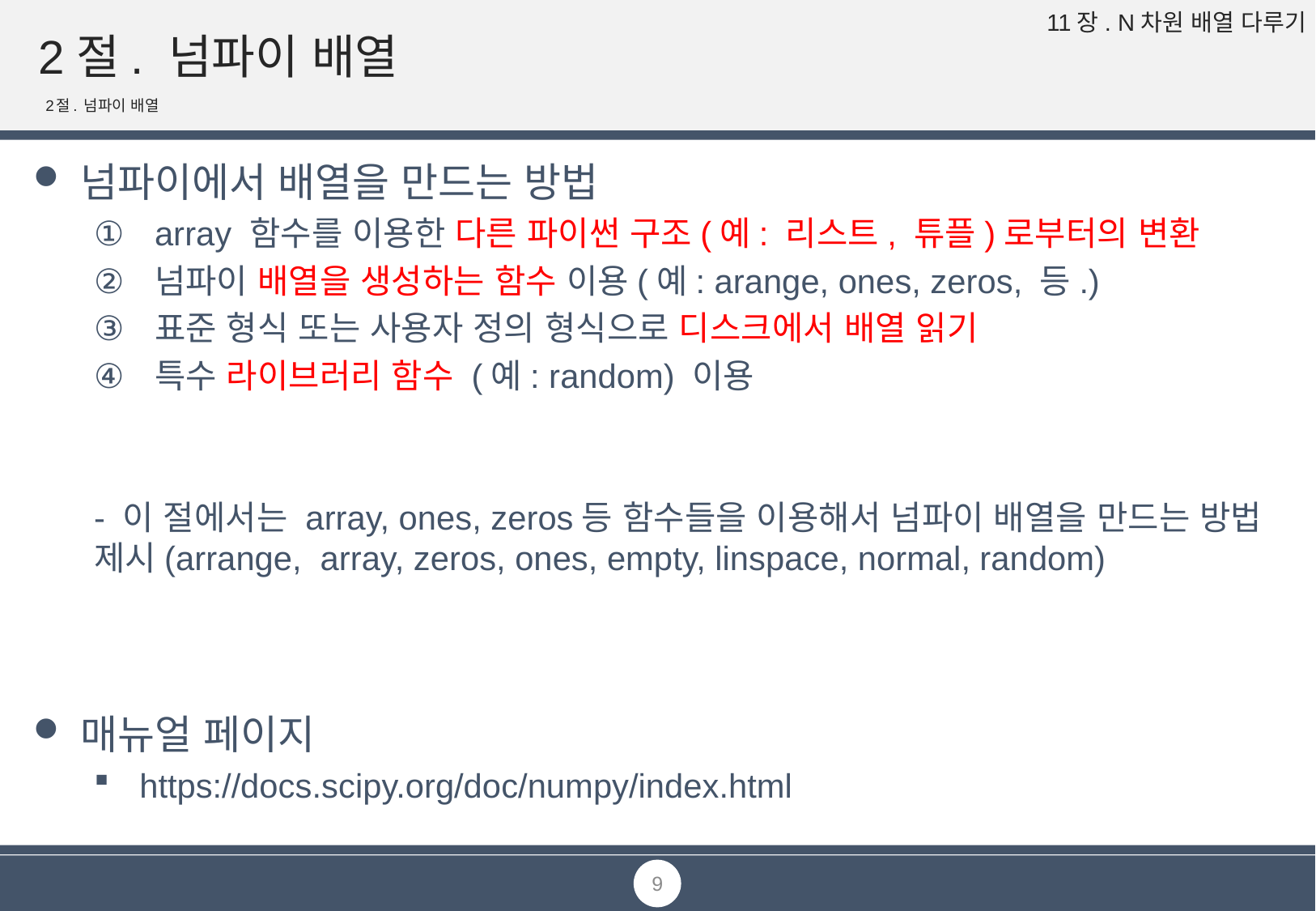

# 2절. 넘파이 배열
2절. 넘파이 배열
넘파이에서 배열을 만드는 방법
array 함수를 이용한 다른 파이썬 구조(예: 리스트, 튜플)로부터의 변환
넘파이 배열을 생성하는 함수 이용(예: arange, ones, zeros, 등.)
표준 형식 또는 사용자 정의 형식으로 디스크에서 배열 읽기
특수 라이브러리 함수 (예: random) 이용

- 이 절에서는 array, ones, zeros등 함수들을 이용해서 넘파이 배열을 만드는 방법 제시(arrange,  array, zeros, ones, empty, linspace, normal, random)

매뉴얼 페이지
https://docs.scipy.org/doc/numpy/index.html

9